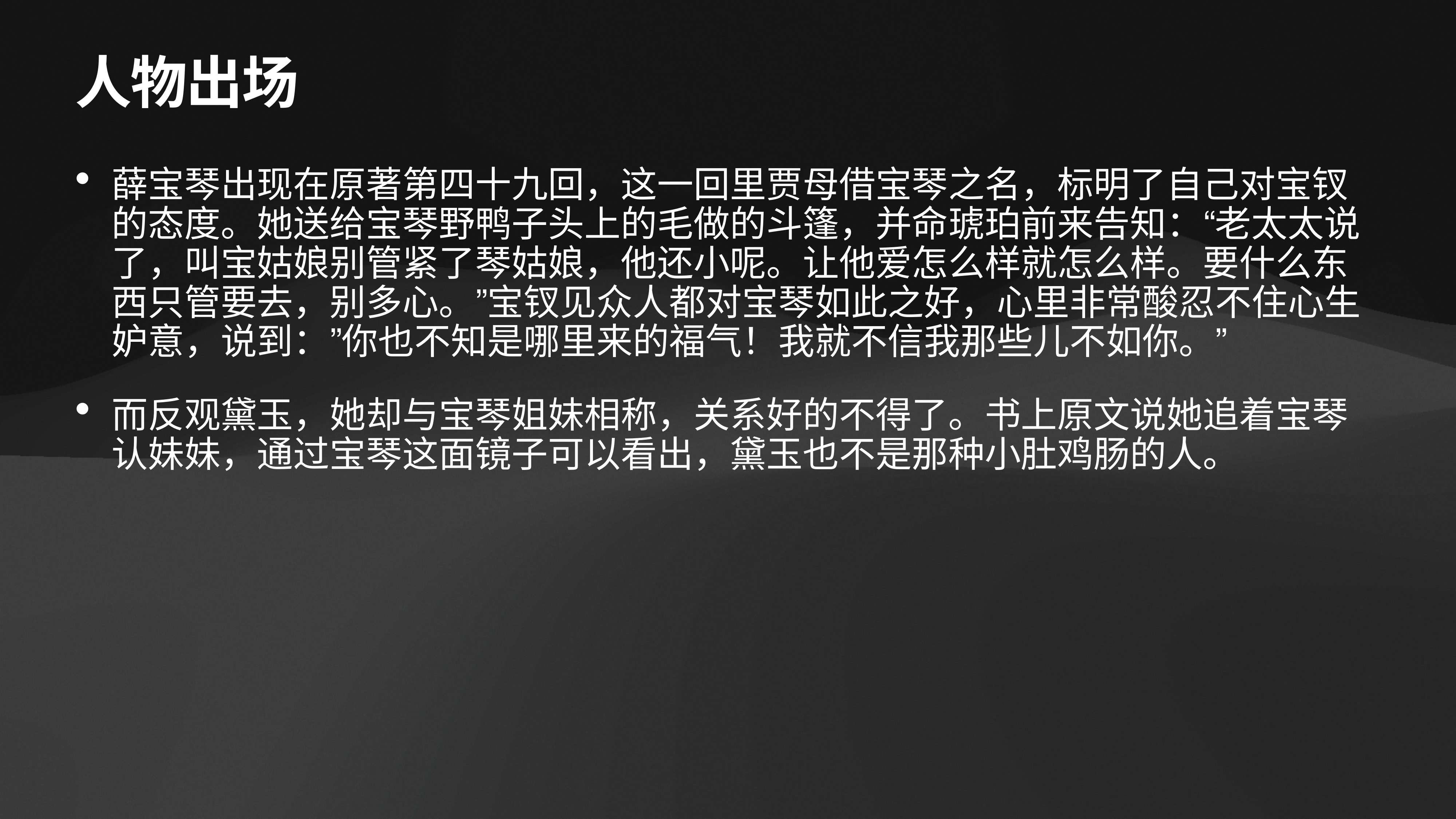

# 人物出场
薛宝琴出现在原著第四十九回，这一回里贾母借宝琴之名，标明了自己对宝钗的态度。她送给宝琴野鸭子头上的毛做的斗篷，并命琥珀前来告知：“老太太说了，叫宝姑娘别管紧了琴姑娘，他还小呢。让他爱怎么样就怎么样。要什么东西只管要去，别多心。”宝钗见众人都对宝琴如此之好，心里非常酸忍不住心生妒意，说到：”你也不知是哪里来的福气！我就不信我那些儿不如你。”
而反观黛玉，她却与宝琴姐妹相称，关系好的不得了。书上原文说她追着宝琴认妹妹，通过宝琴这面镜子可以看出，黛玉也不是那种小肚鸡肠的人。